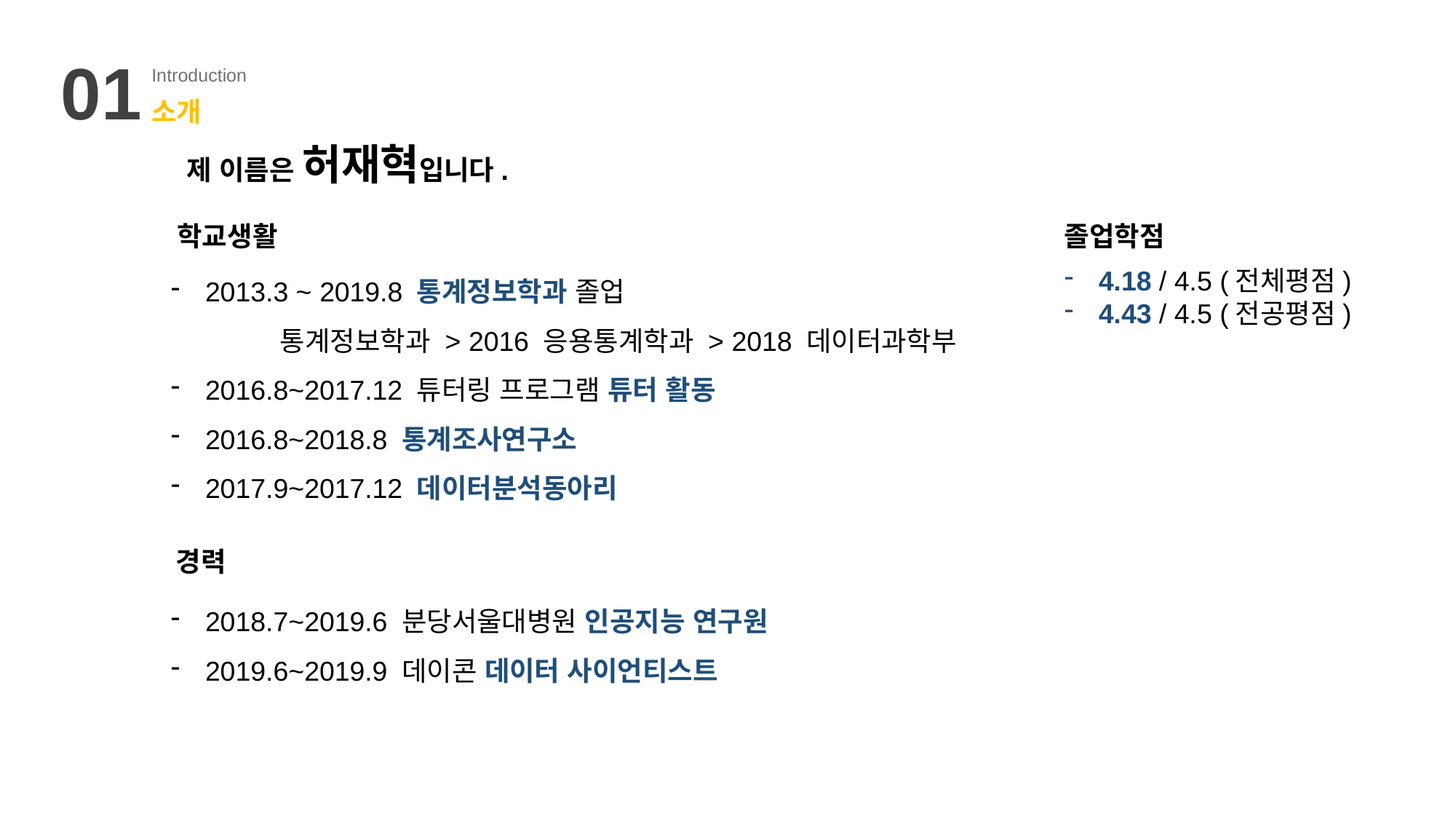

01
Introduction
소개
제 이름은 허재혁입니다.
학교생활
졸업학점
2013.3 ~ 2019.8 통계정보학과 졸업
	통계정보학과 > 2016 응용통계학과 > 2018 데이터과학부
2016.8~2017.12 튜터링 프로그램 튜터 활동
2016.8~2018.8 통계조사연구소
2017.9~2017.12 데이터분석동아리
4.18 / 4.5 (전체평점)
4.43 / 4.5 (전공평점)
경력
2018.7~2019.6 분당서울대병원 인공지능 연구원
2019.6~2019.9 데이콘 데이터 사이언티스트